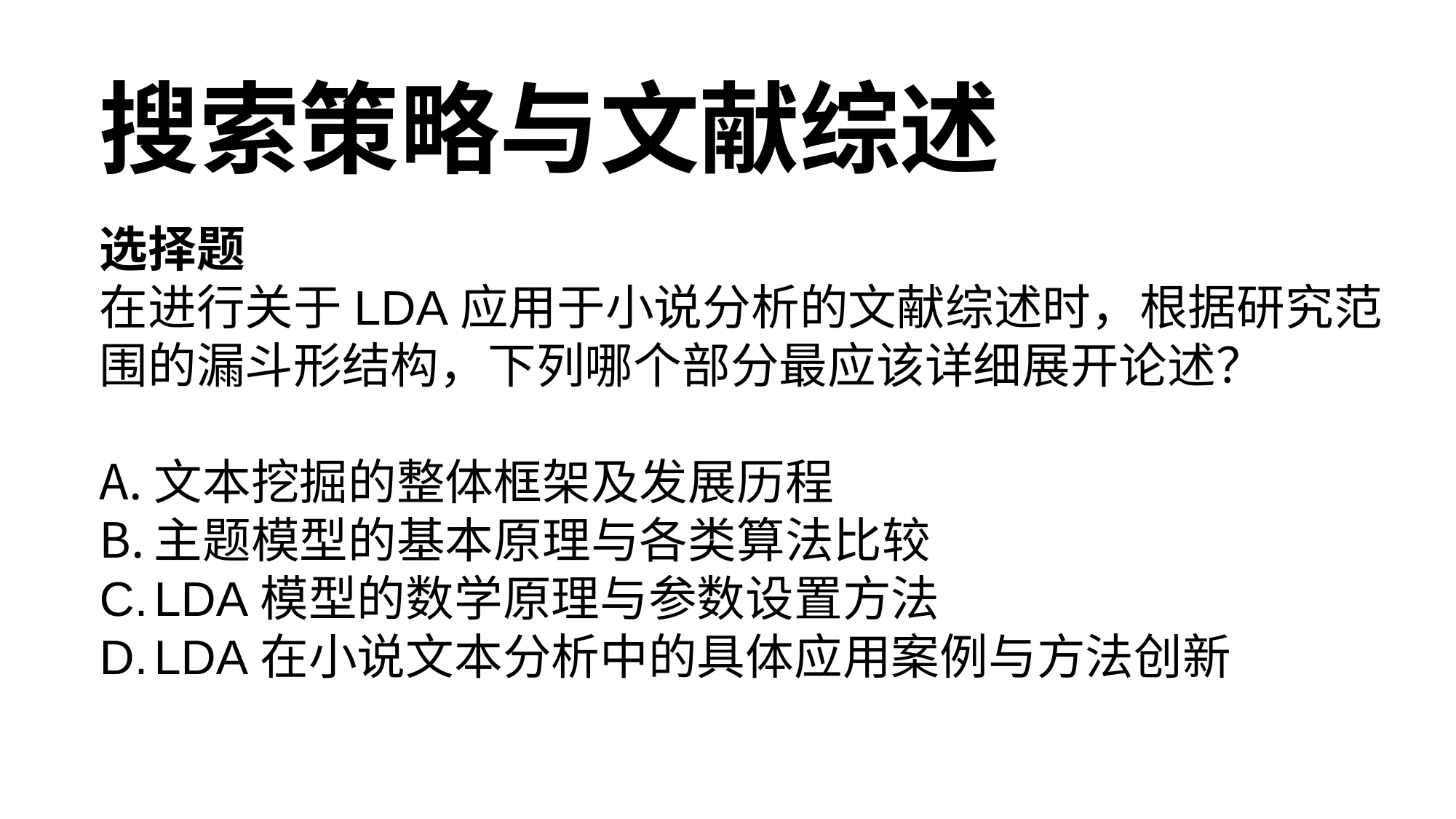

搜索策略与文献综述
选择题
在进行关于LDA应用于小说分析的文献综述时，根据研究范围的漏斗形结构，下列哪个部分最应该详细展开论述？

文本挖掘的整体框架及发展历程
主题模型的基本原理与各类算法比较
LDA模型的数学原理与参数设置方法
LDA在小说文本分析中的具体应用案例与方法创新